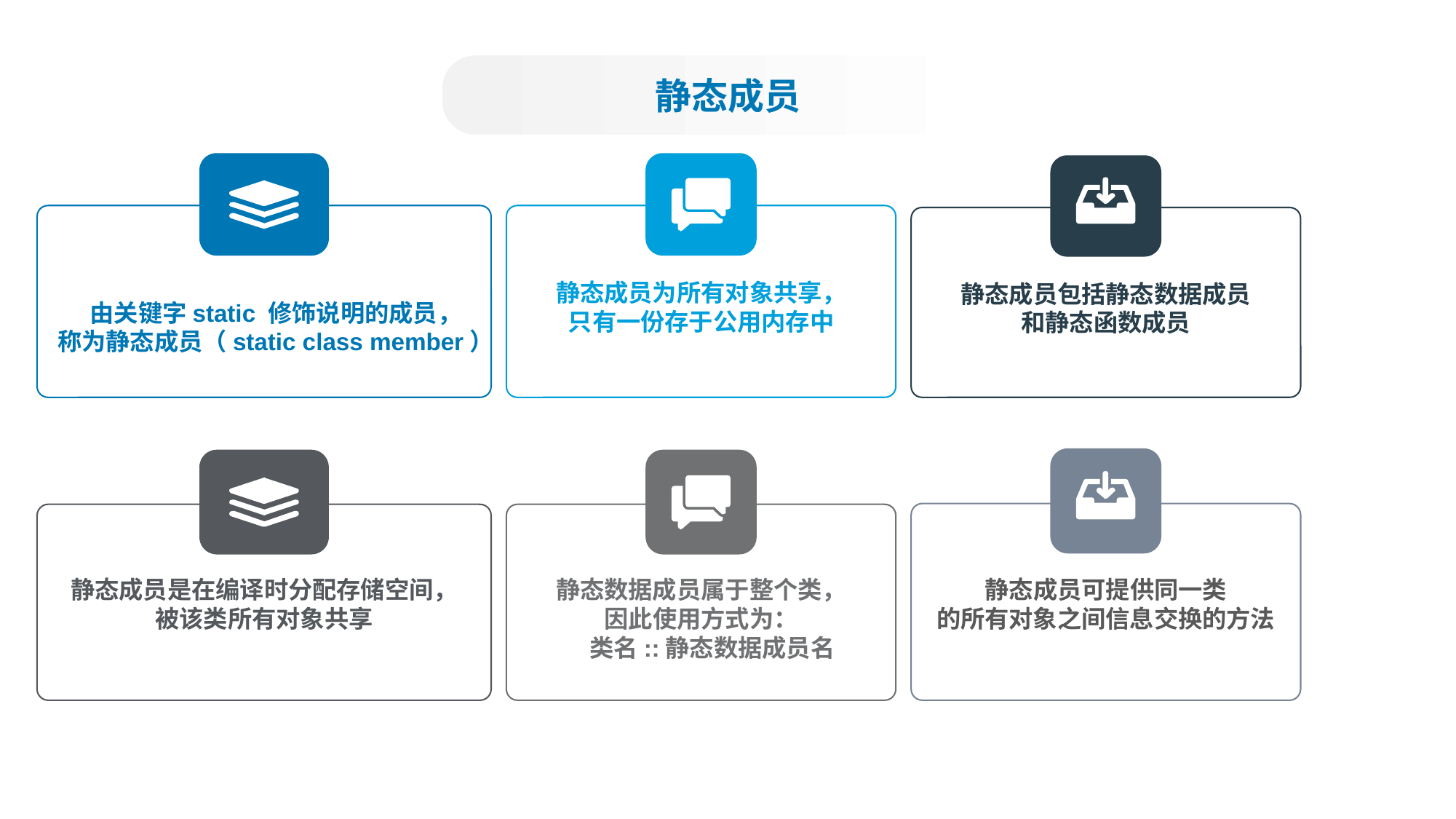

静态成员

由关键字static 修饰说明的成员，
称为静态成员（static class member）

静态成员为所有对象共享，
只有一份存于公用内存中

静态成员包括静态数据成员
和静态函数成员

静态成员可提供同一类
的所有对象之间信息交换的方法

静态成员是在编译时分配存储空间，
被该类所有对象共享

静态数据成员属于整个类，
因此使用方式为：
   类名::静态数据成员名